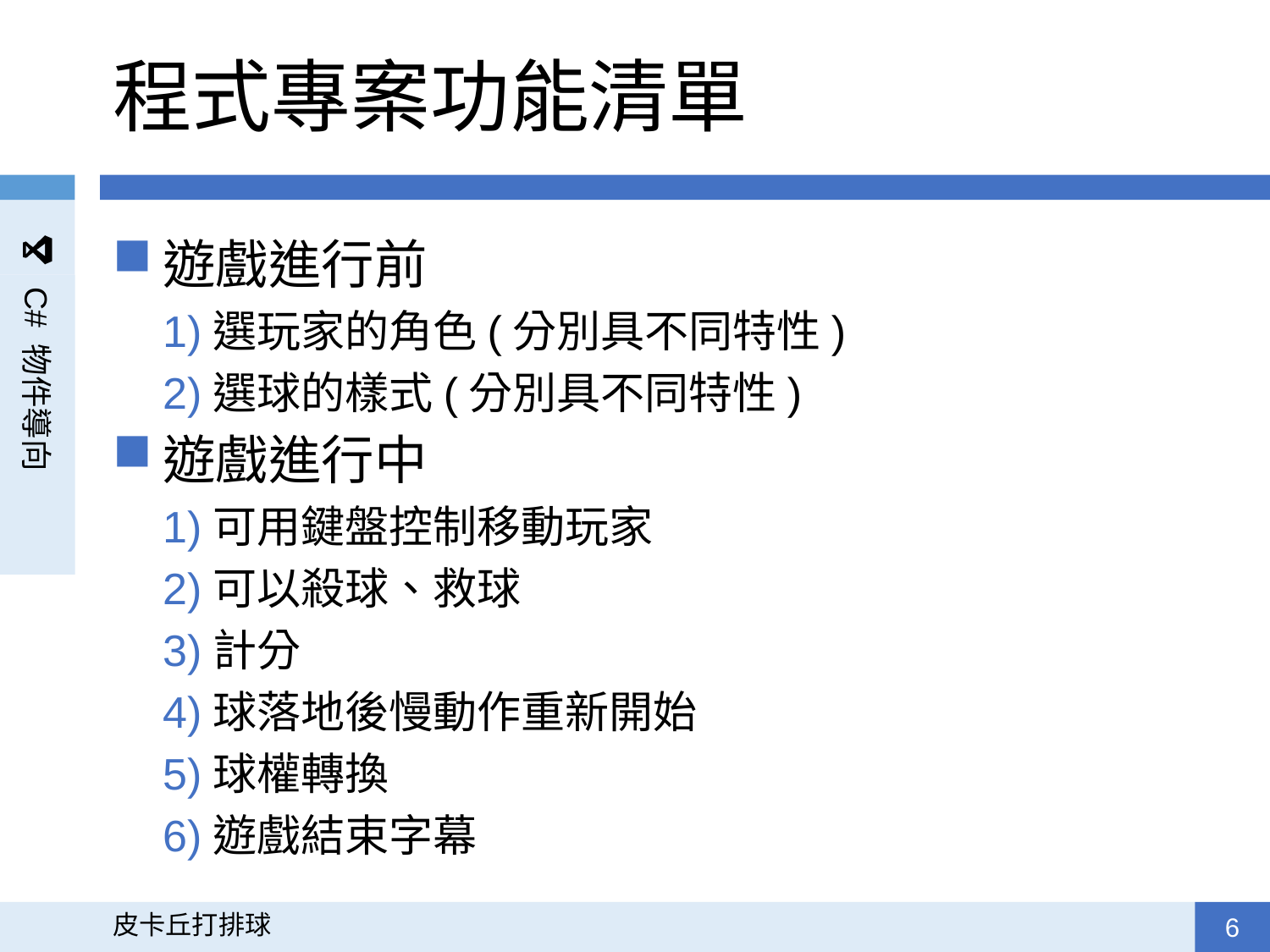

# 程式專案功能清單
遊戲進行前
選玩家的角色(分別具不同特性)
選球的樣式(分別具不同特性)
遊戲進行中
可用鍵盤控制移動玩家
可以殺球、救球
計分
球落地後慢動作重新開始
球權轉換
遊戲結束字幕

6
皮卡丘打排球